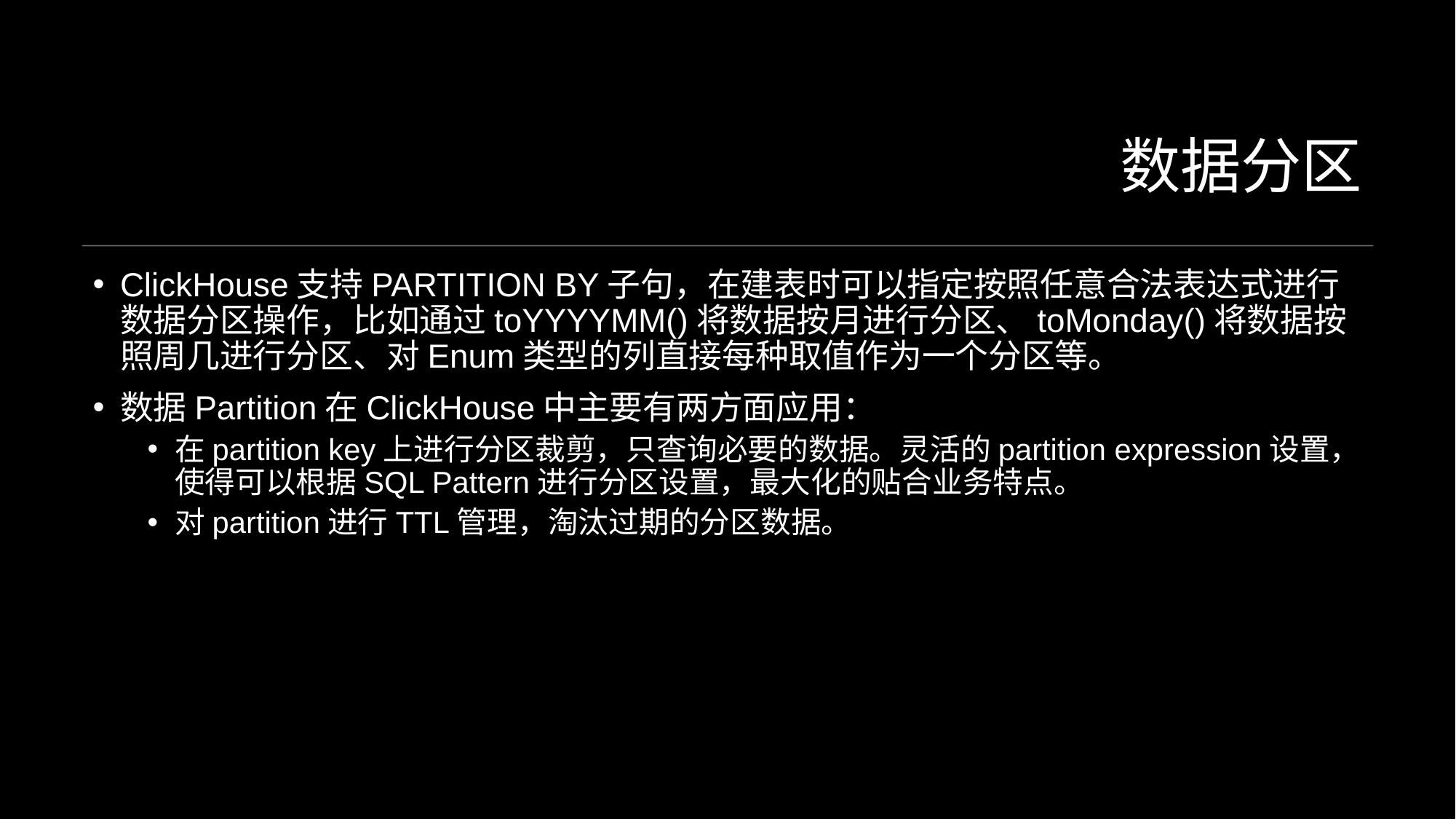

# 数据分区
ClickHouse支持PARTITION BY子句，在建表时可以指定按照任意合法表达式进行数据分区操作，比如通过toYYYYMM()将数据按月进行分区、toMonday()将数据按照周几进行分区、对Enum类型的列直接每种取值作为一个分区等。
数据Partition在ClickHouse中主要有两方面应用：
在partition key上进行分区裁剪，只查询必要的数据。灵活的partition expression设置，使得可以根据SQL Pattern进行分区设置，最大化的贴合业务特点。
对partition进行TTL管理，淘汰过期的分区数据。